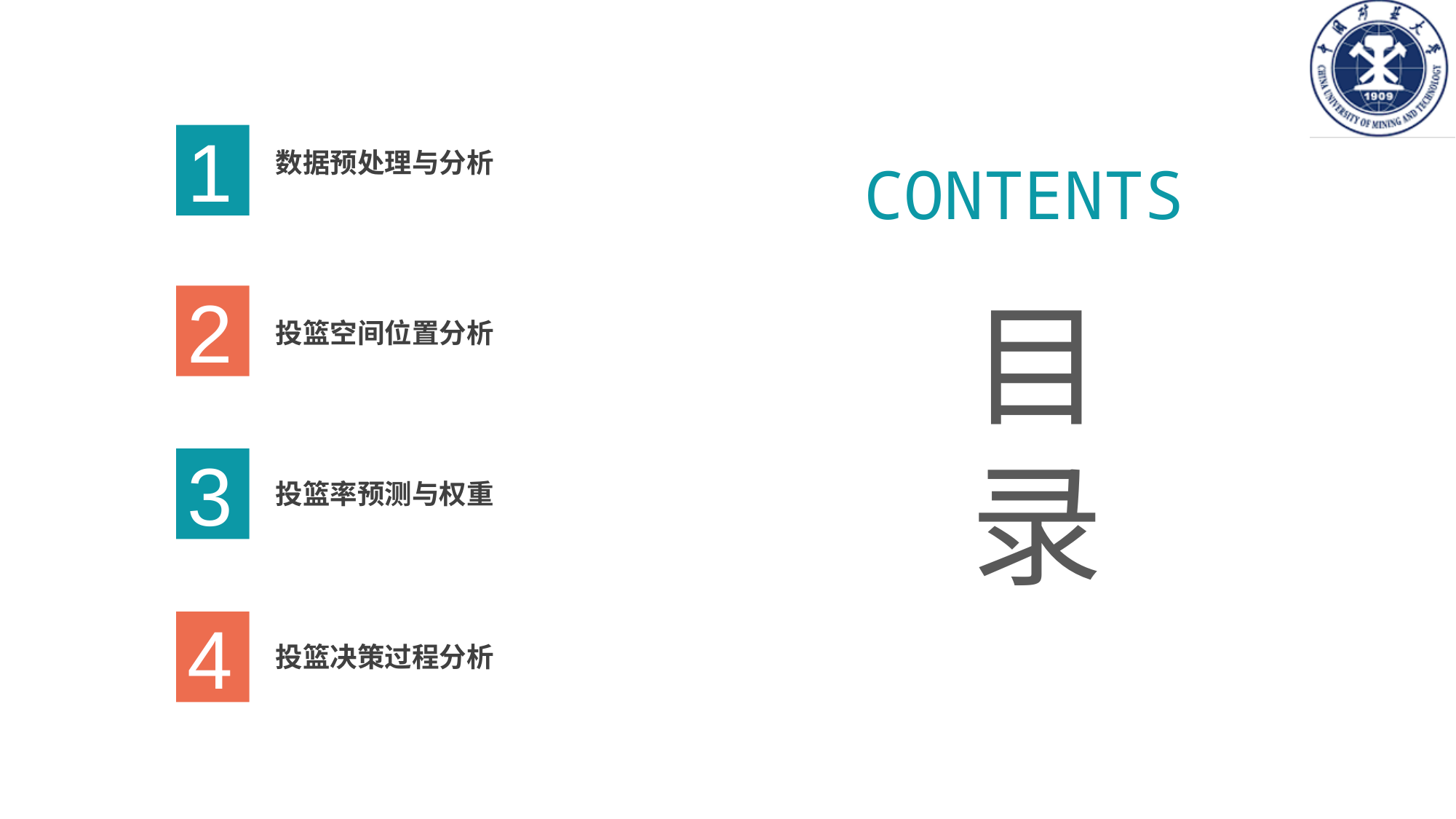

1

数据预处理与分析

CONTENTS
2
目
录

投篮空间位置分析
3

投篮率预测与权重
4

投篮决策过程分析